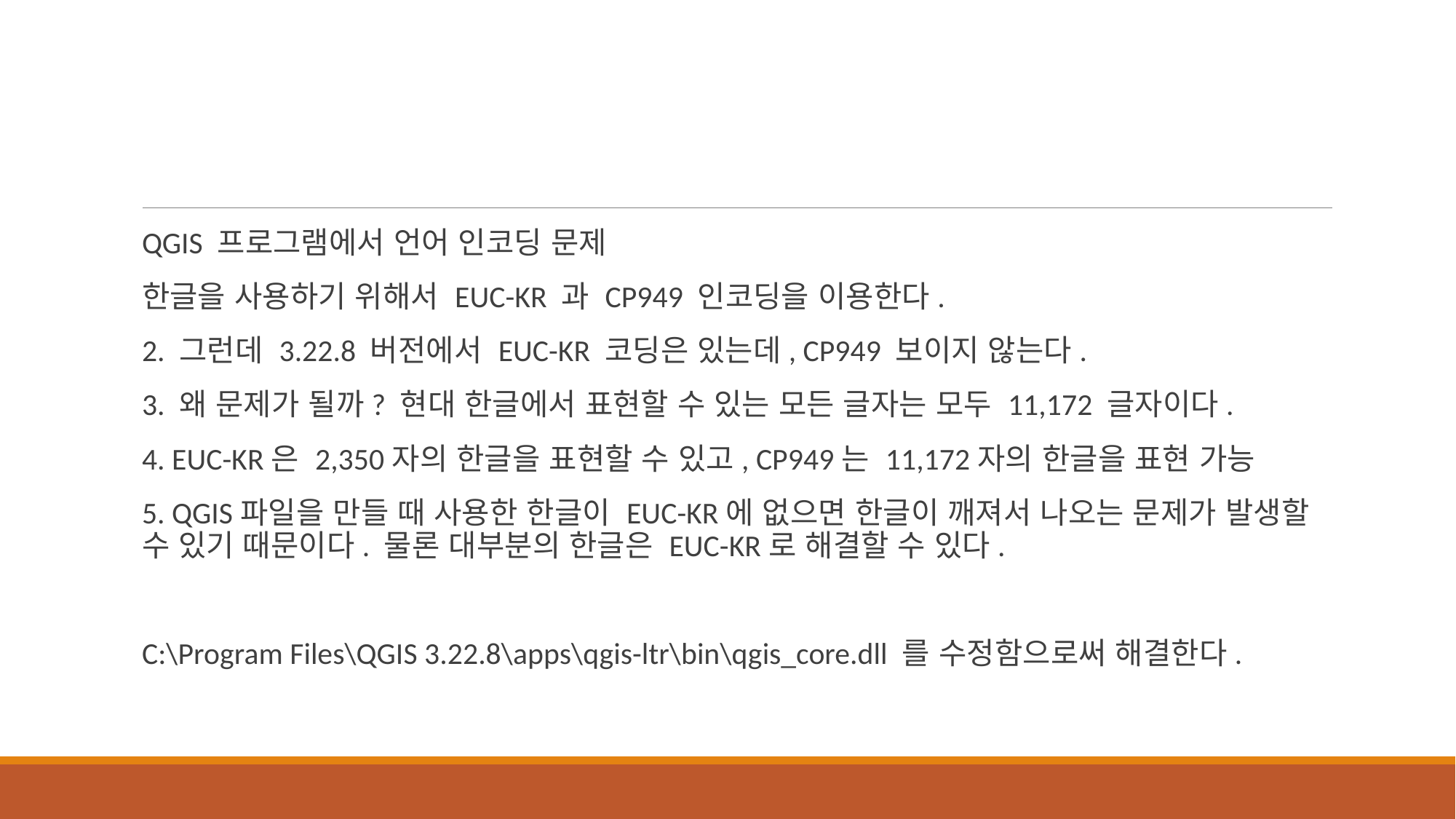

#
QGIS 프로그램에서 언어 인코딩 문제
한글을 사용하기 위해서 EUC-KR 과 CP949 인코딩을 이용한다.
2. 그런데 3.22.8 버전에서 EUC-KR 코딩은 있는데, CP949 보이지 않는다.
3. 왜 문제가 될까? 현대 한글에서 표현할 수 있는 모든 글자는 모두 11,172 글자이다.
4. EUC-KR은 2,350자의 한글을 표현할 수 있고, CP949는 11,172자의 한글을 표현 가능
5. QGIS파일을 만들 때 사용한 한글이 EUC-KR에 없으면 한글이 깨져서 나오는 문제가 발생할 수 있기 때문이다. 물론 대부분의 한글은 EUC-KR로 해결할 수 있다.

C:\Program Files\QGIS 3.22.8\apps\qgis-ltr\bin\qgis_core.dll 를 수정함으로써 해결한다.